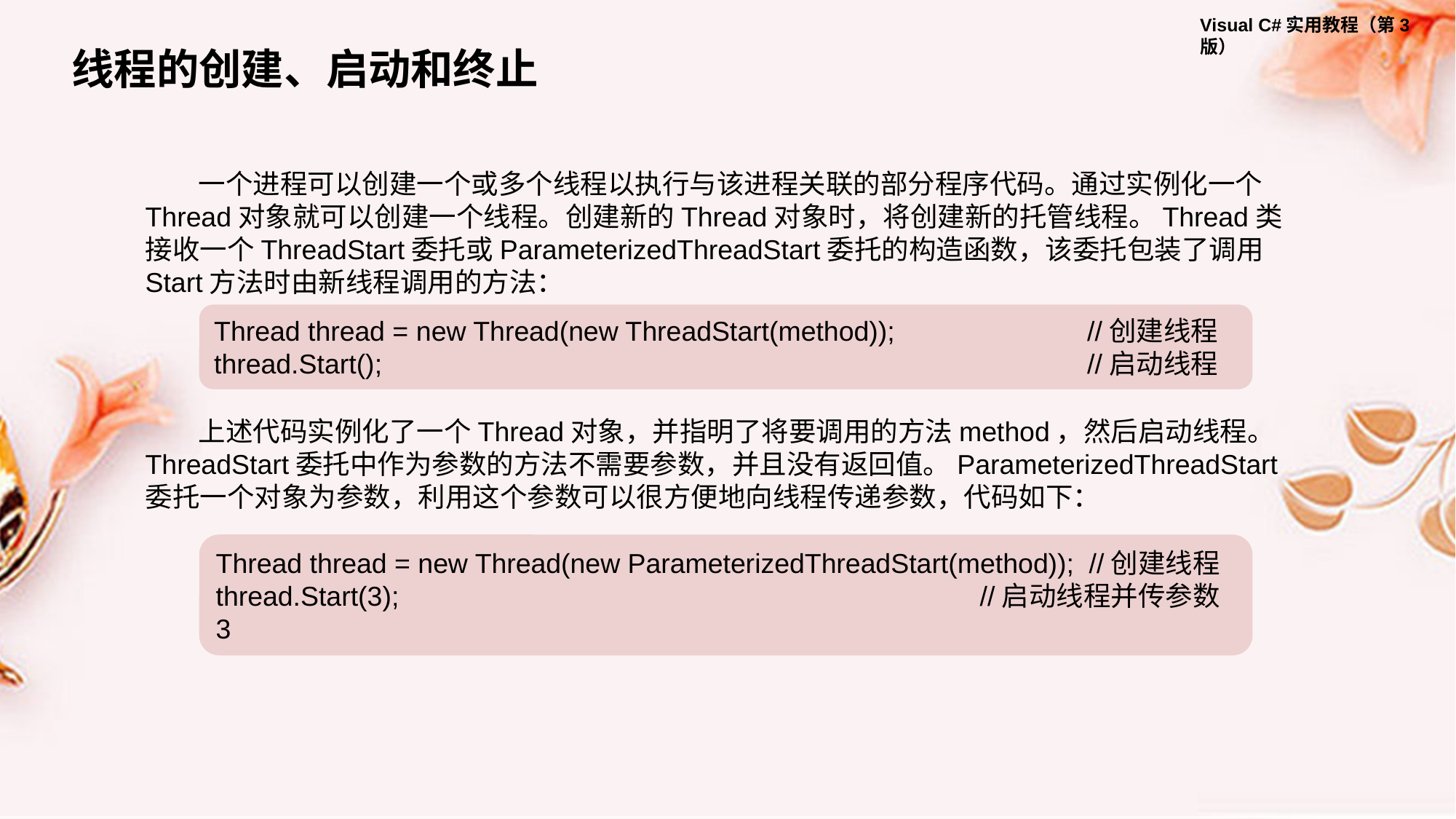

线程的创建、启动和终止
一个进程可以创建一个或多个线程以执行与该进程关联的部分程序代码。通过实例化一个Thread对象就可以创建一个线程。创建新的Thread对象时，将创建新的托管线程。Thread类接收一个ThreadStart委托或ParameterizedThreadStart委托的构造函数，该委托包装了调用Start方法时由新线程调用的方法：
Thread thread = new Thread(new ThreadStart(method));		//创建线程
thread.Start();							//启动线程
上述代码实例化了一个Thread对象，并指明了将要调用的方法method，然后启动线程。ThreadStart委托中作为参数的方法不需要参数，并且没有返回值。ParameterizedThreadStart委托一个对象为参数，利用这个参数可以很方便地向线程传递参数，代码如下：
Thread thread = new Thread(new ParameterizedThreadStart(method)); 	//创建线程
thread.Start(3);						//启动线程并传参数3